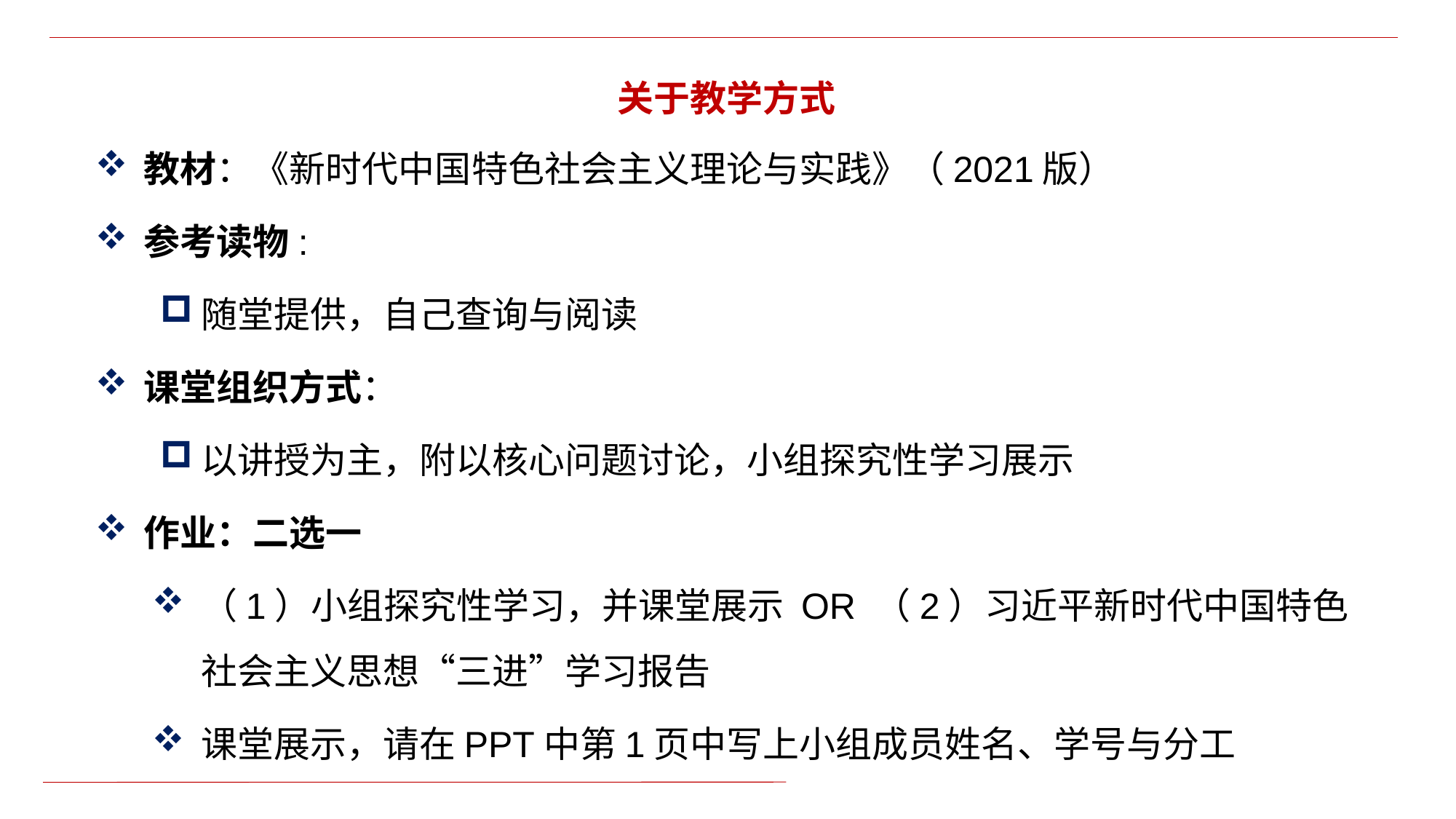

关于教学方式
教材：《新时代中国特色社会主义理论与实践》（2021版）
参考读物:
随堂提供，自己查询与阅读
课堂组织方式：
以讲授为主，附以核心问题讨论，小组探究性学习展示
作业：二选一
（1）小组探究性学习，并课堂展示 OR （2）习近平新时代中国特色社会主义思想“三进”学习报告
课堂展示，请在PPT中第1页中写上小组成员姓名、学号与分工